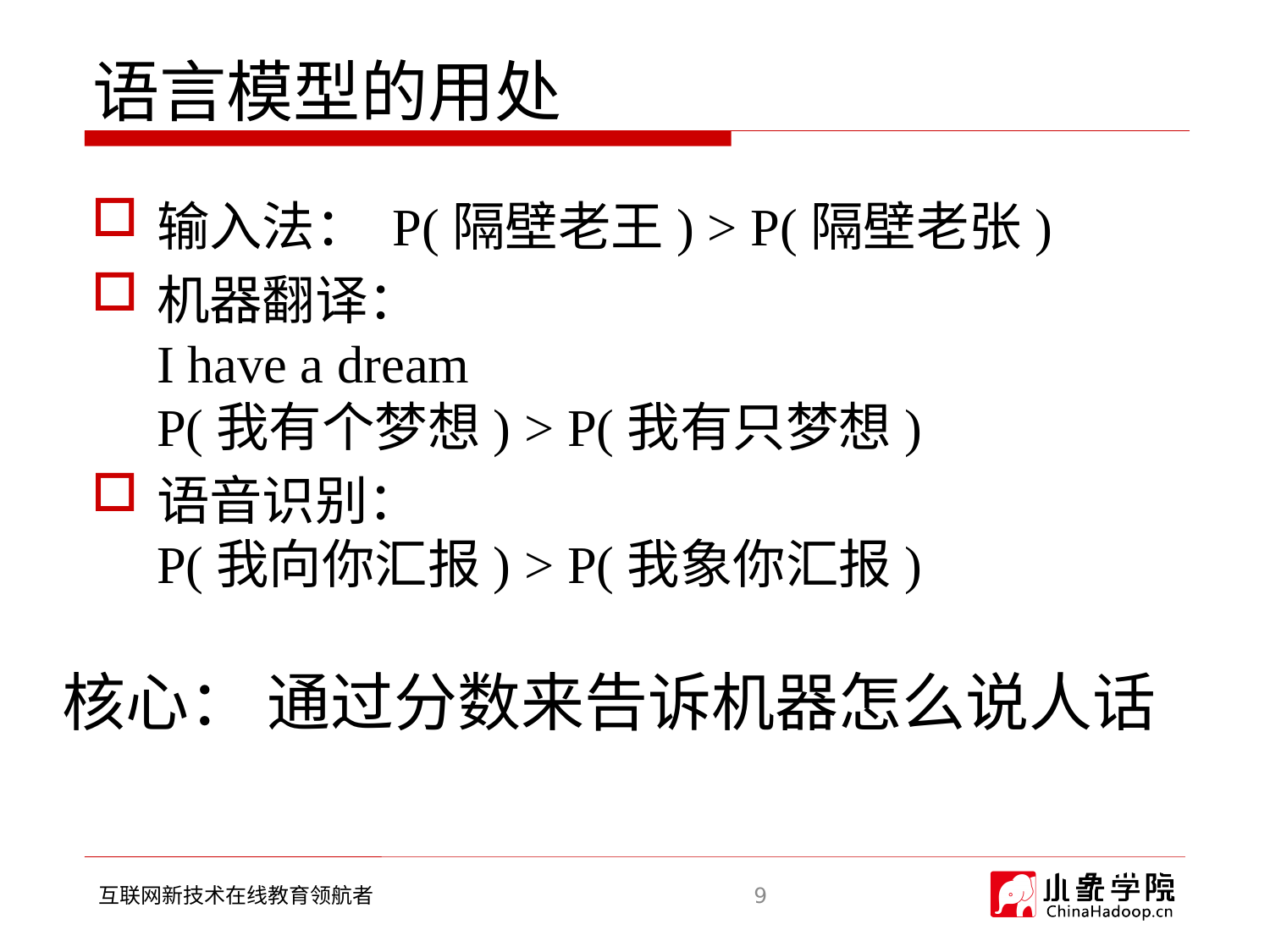

# 语言模型的用处
输入法： P(隔壁老王) > P(隔壁老张)
机器翻译：
I have a dream
P(我有个梦想) > P(我有只梦想)
语音识别：
P(我向你汇报) > P(我象你汇报)
核心： 通过分数来告诉机器怎么说人话
9